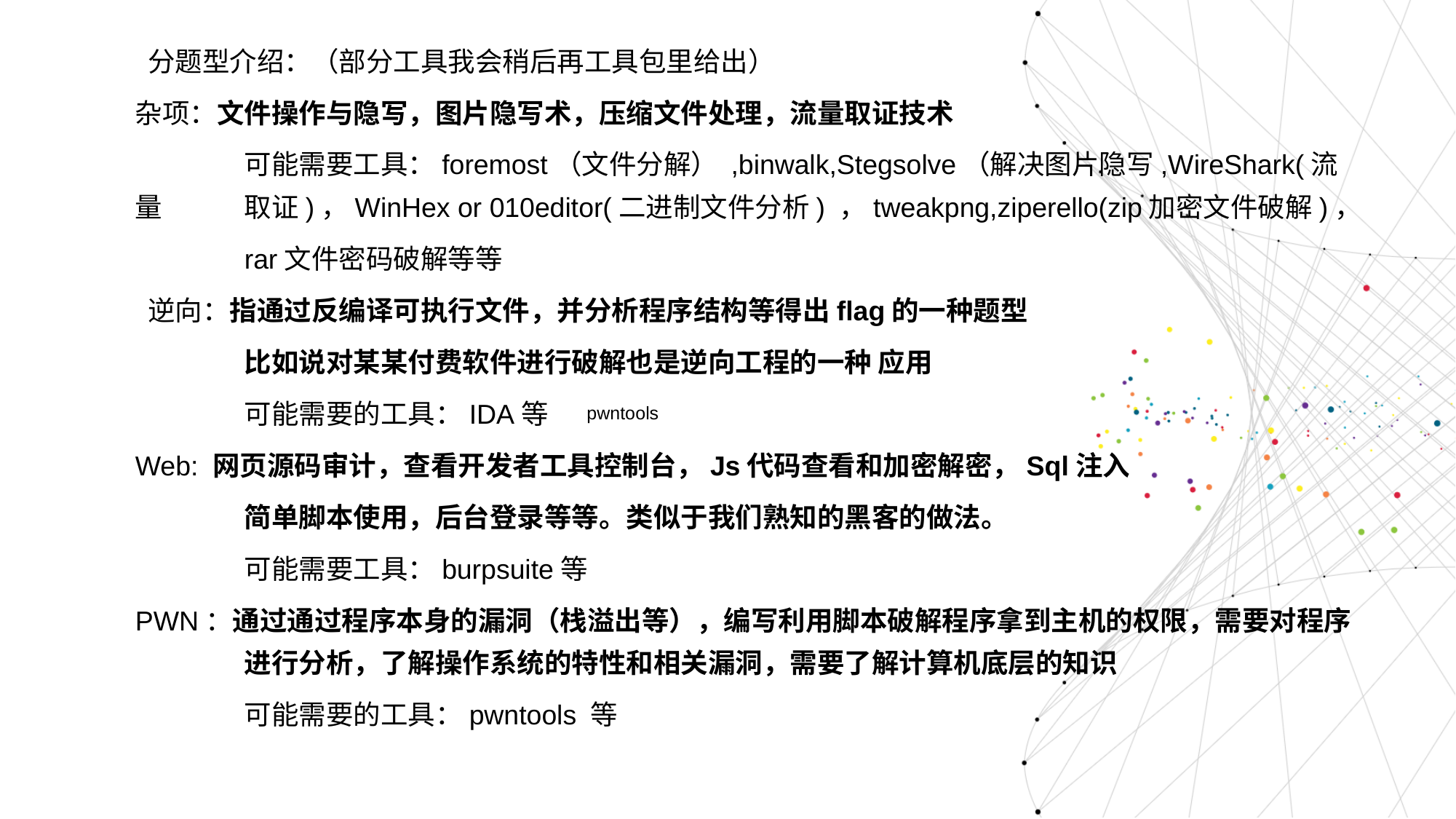

分题型介绍：（部分工具我会稍后再工具包里给出）
杂项：文件操作与隐写，图片隐写术，压缩文件处理，流量取证技术
	可能需要工具：foremost（文件分解） ,binwalk,Stegsolve（解决图片隐写,WireShark(流量	取证)，WinHex or 010editor(二进制文件分析) ，tweakpng,ziperello(zip加密文件破解)，
	rar文件密码破解等等
 逆向：指通过反编译可执行文件，并分析程序结构等得出flag的一种题型
	比如说对某某付费软件进行破解也是逆向工程的一种 应用
	可能需要的工具：IDA等
Web: 网页源码审计，查看开发者工具控制台，Js代码查看和加密解密，Sql注入
	简单脚本使用，后台登录等等。类似于我们熟知的黑客的做法。
	可能需要工具：burpsuite等
PWN：通过通过程序本身的漏洞（栈溢出等），编写利用脚本破解程序拿到主机的权限，需要对程序	进行分析，了解操作系统的特性和相关漏洞，需要了解计算机底层的知识
	可能需要的工具：pwntools 等

pwntools